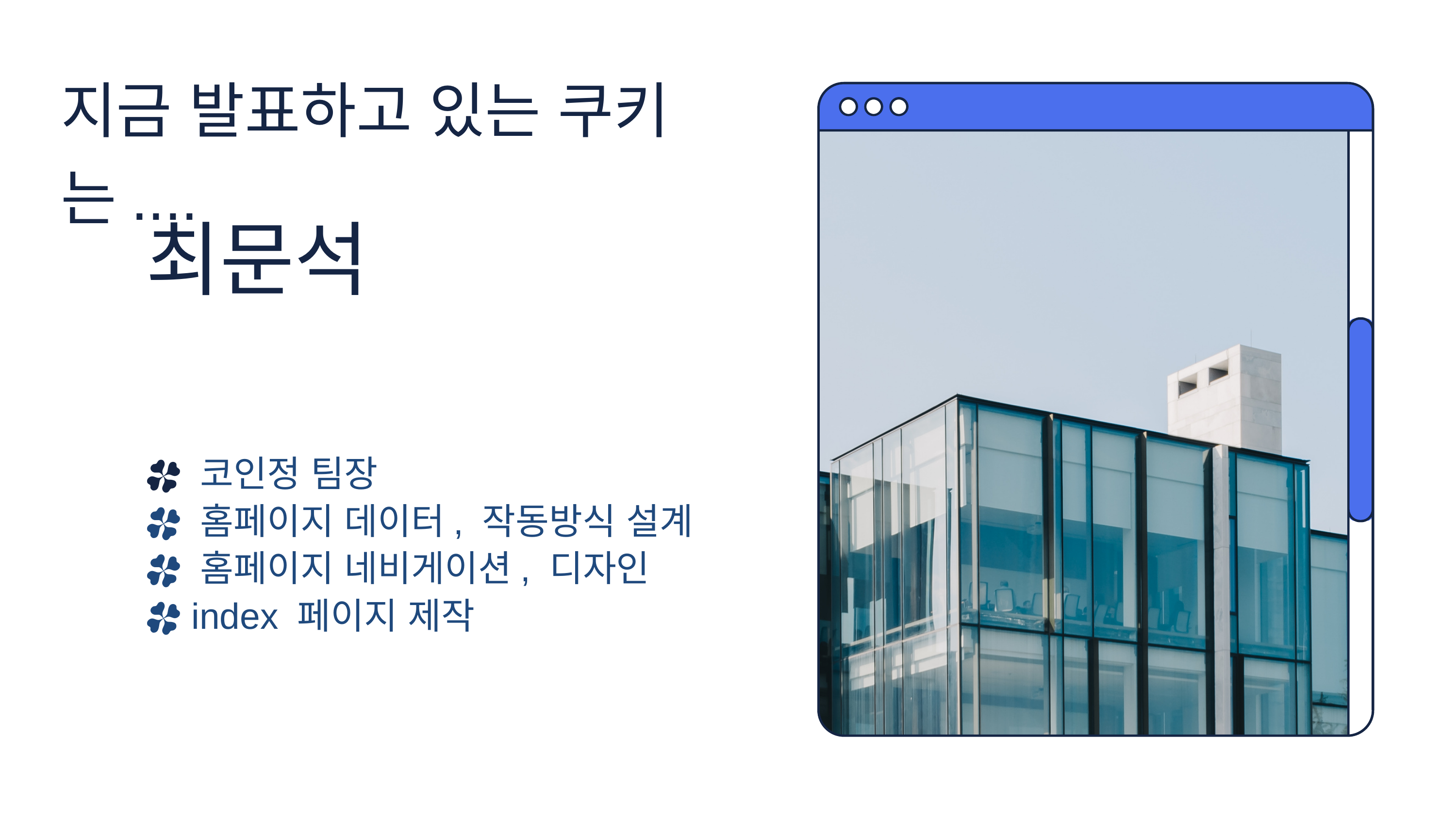

지금 발표하고 있는 쿠키는....
최문석

🍀 코인정 팀장
🍀 홈페이지 데이터, 작동방식 설계
🍀 홈페이지 네비게이션, 디자인
🍀 index 페이지 제작